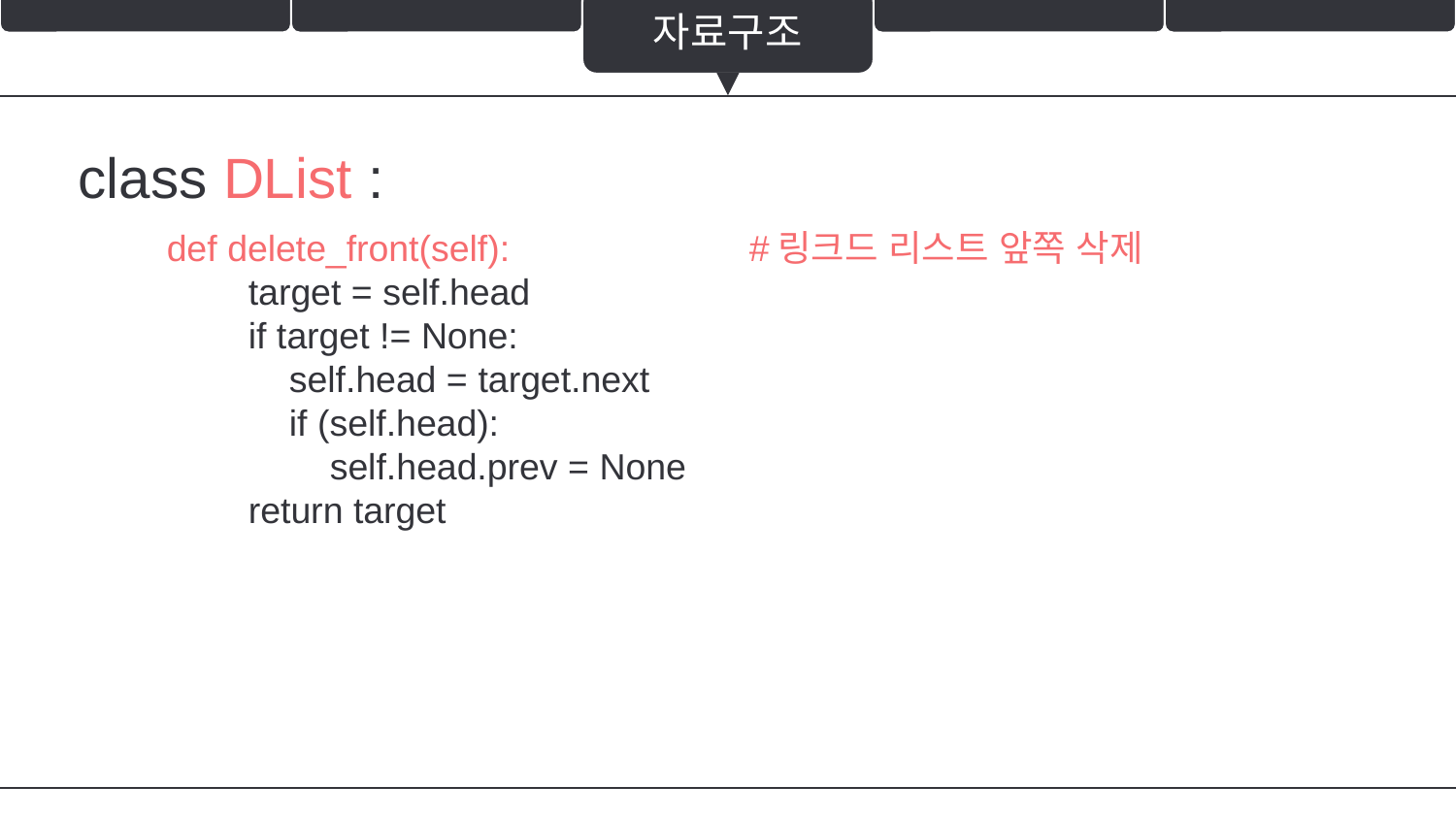

자료구조
class DList :
def delete_front(self):		#링크드 리스트 앞쪽 삭제
        target = self.head
        if target != None:
            self.head = target.next
            if (self.head):
                self.head.prev = None
        return target